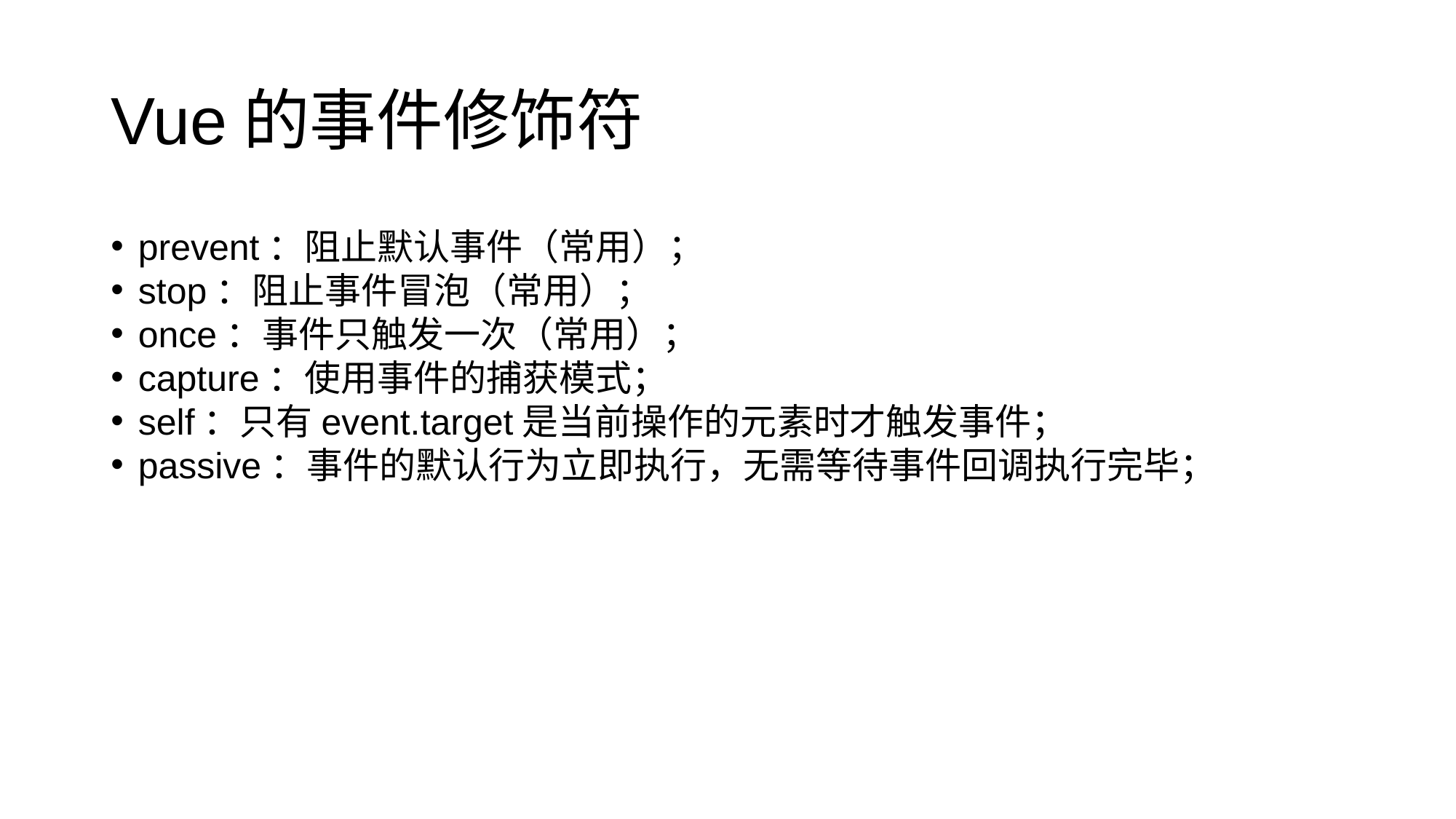

# Vue的事件修饰符
prevent：阻止默认事件（常用）；
stop：阻止事件冒泡（常用）；
once：事件只触发一次（常用）；
capture：使用事件的捕获模式；
self：只有event.target是当前操作的元素时才触发事件；
passive：事件的默认行为立即执行，无需等待事件回调执行完毕；